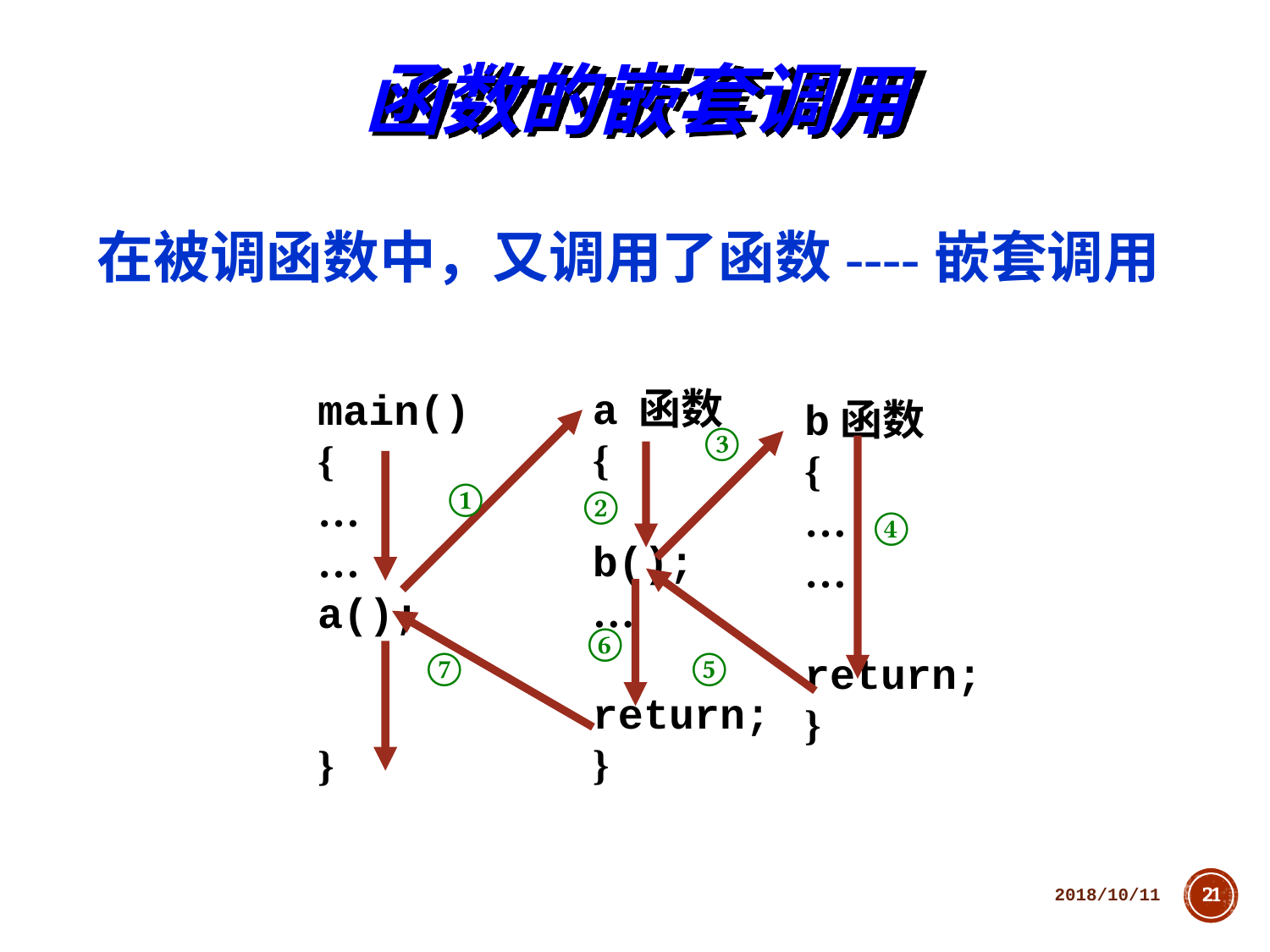

函数的嵌套调用
在被调函数中，又调用了函数----嵌套调用
a 函数
{

b();
…

return;
}
main()
{
…
…
a();

}
b函数
{
…
…

return;
}

③

①
②
④

⑥
⑦
⑤

2018/10/11
21